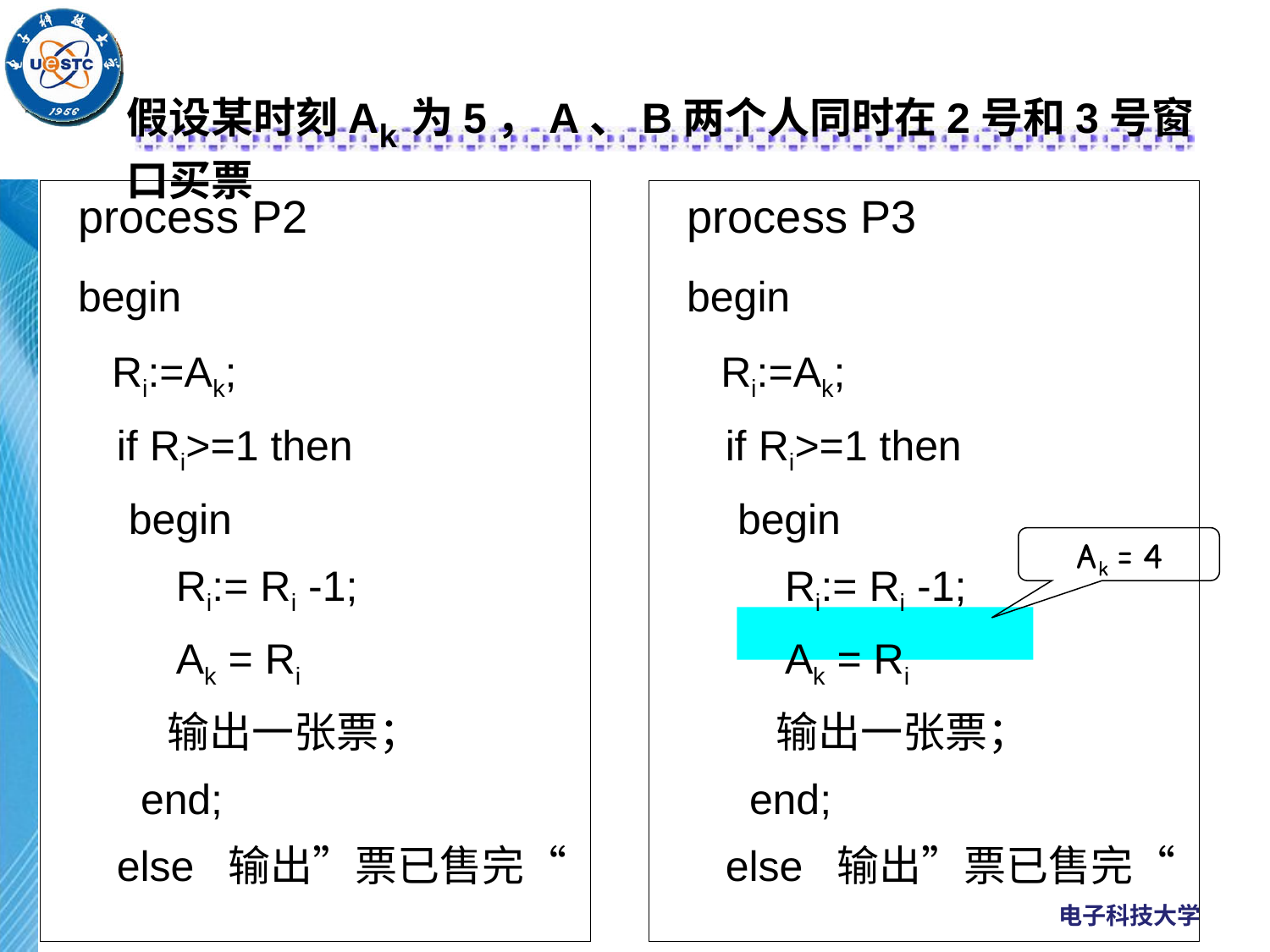

假设某时刻Ak为5，A、B两个人同时在2号和3号窗口买票
  process P2
  begin
     Ri:=Ak;
   if Ri>=1 then
    begin
        Ri:= Ri -1;
        Ak = Ri
        输出一张票；
     end;
   else  输出”票已售完“
end;
  process P3
  begin
     Ri:=Ak;
   if Ri>=1 then
    begin
        Ri:= Ri -1;
        Ak = Ri
        输出一张票；
     end;
   else  输出”票已售完“
end;
Ak = 4